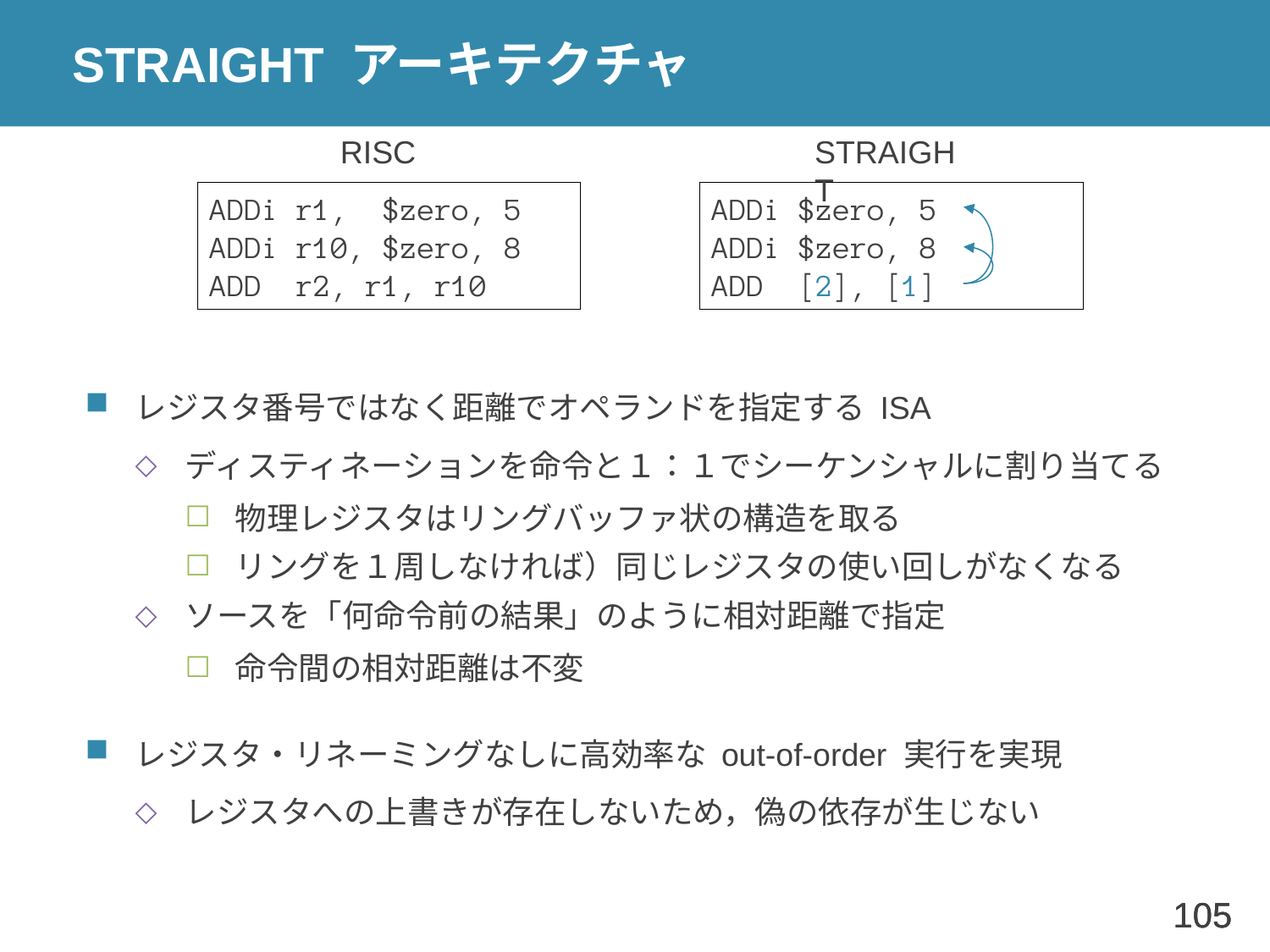

# STRAIGHT アーキテクチャ
RISC
STRAIGHT
ADDi r1,  $zero, 5
ADDi r10, $zero, 8
ADD  r2, r1, r10
ADDi $zero, 5
ADDi $zero, 8
ADD  [2], [1]

レジスタ番号ではなく距離でオペランドを指定する ISA
ディスティネーションを命令と１：１でシーケンシャルに割り当てる
物理レジスタはリングバッファ状の構造を取る
リングを１周しなければ）同じレジスタの使い回しがなくなる
ソースを「何命令前の結果」のように相対距離で指定
命令間の相対距離は不変
レジスタ・リネーミングなしに高効率な out-of-order 実行を実現
レジスタへの上書きが存在しないため，偽の依存が生じない